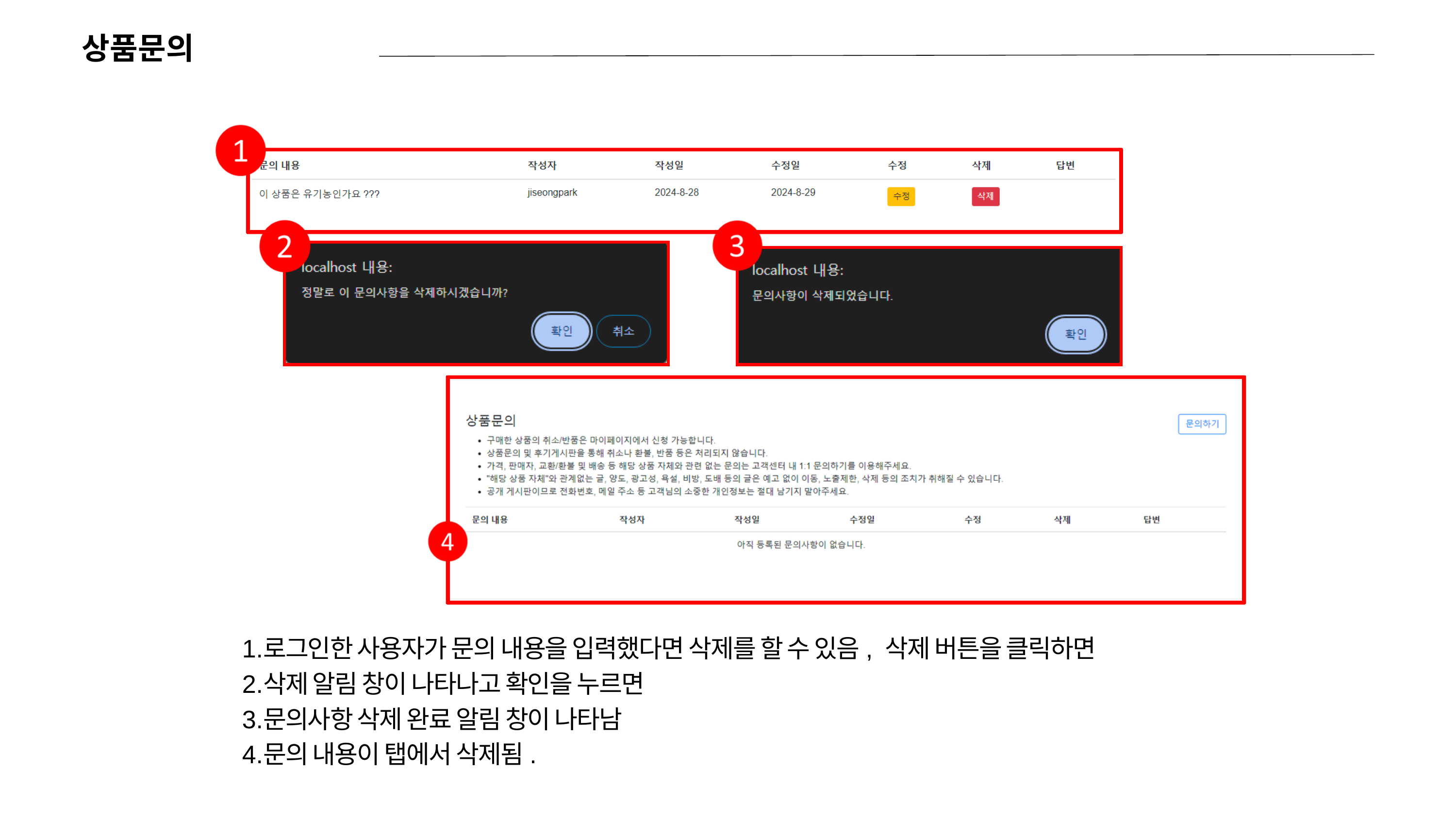

상품문의

로그인한 사용자가 문의 내용을 입력했다면 삭제를 할 수 있음, 삭제 버튼을 클릭하면
삭제 알림 창이 나타나고 확인을 누르면
문의사항 삭제 완료 알림 창이 나타남
문의 내용이 탭에서 삭제됨.